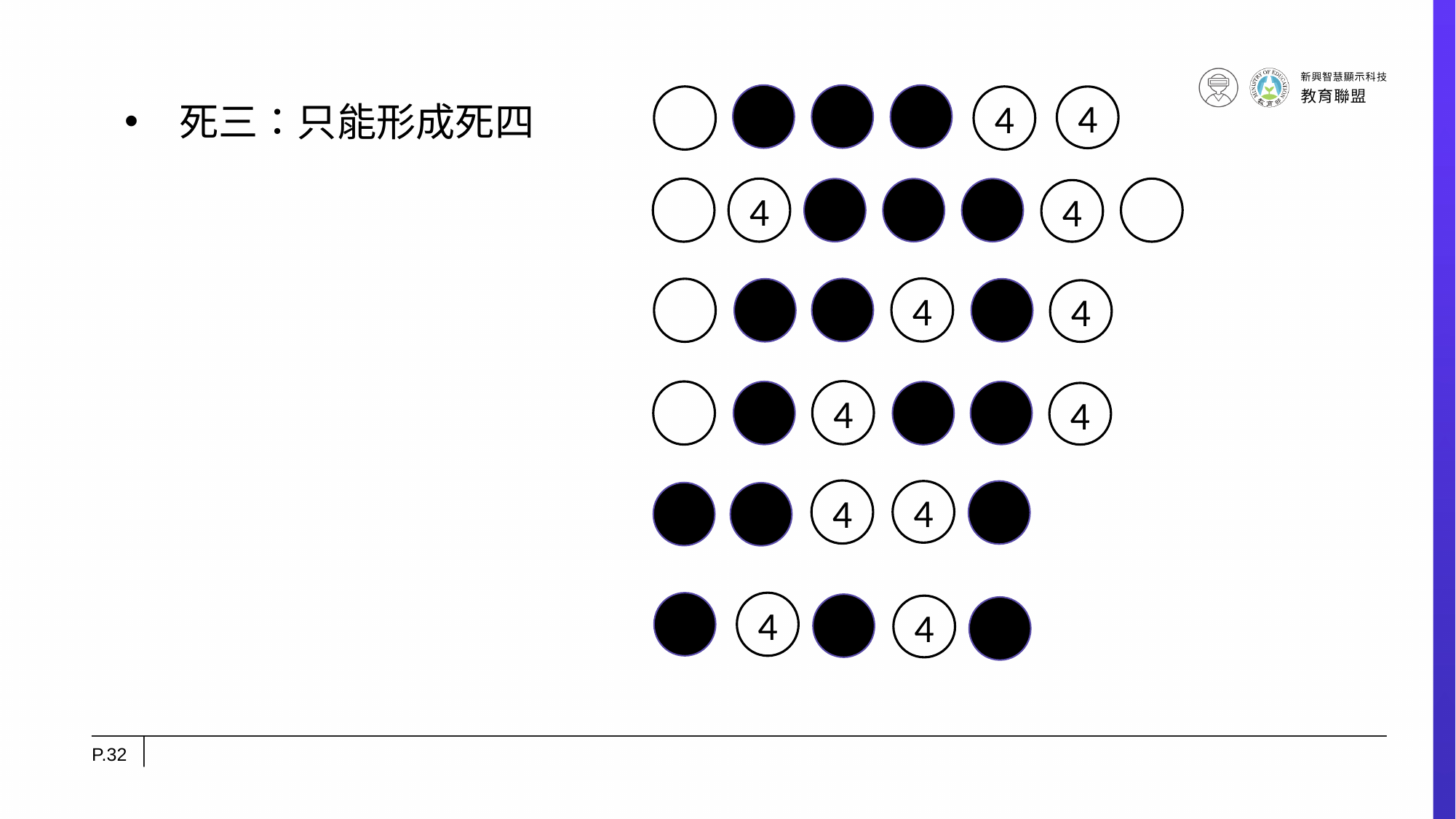

死三：只能形成死四

4
4

4

4
4

4
4

4
4
4

4

4

P.32